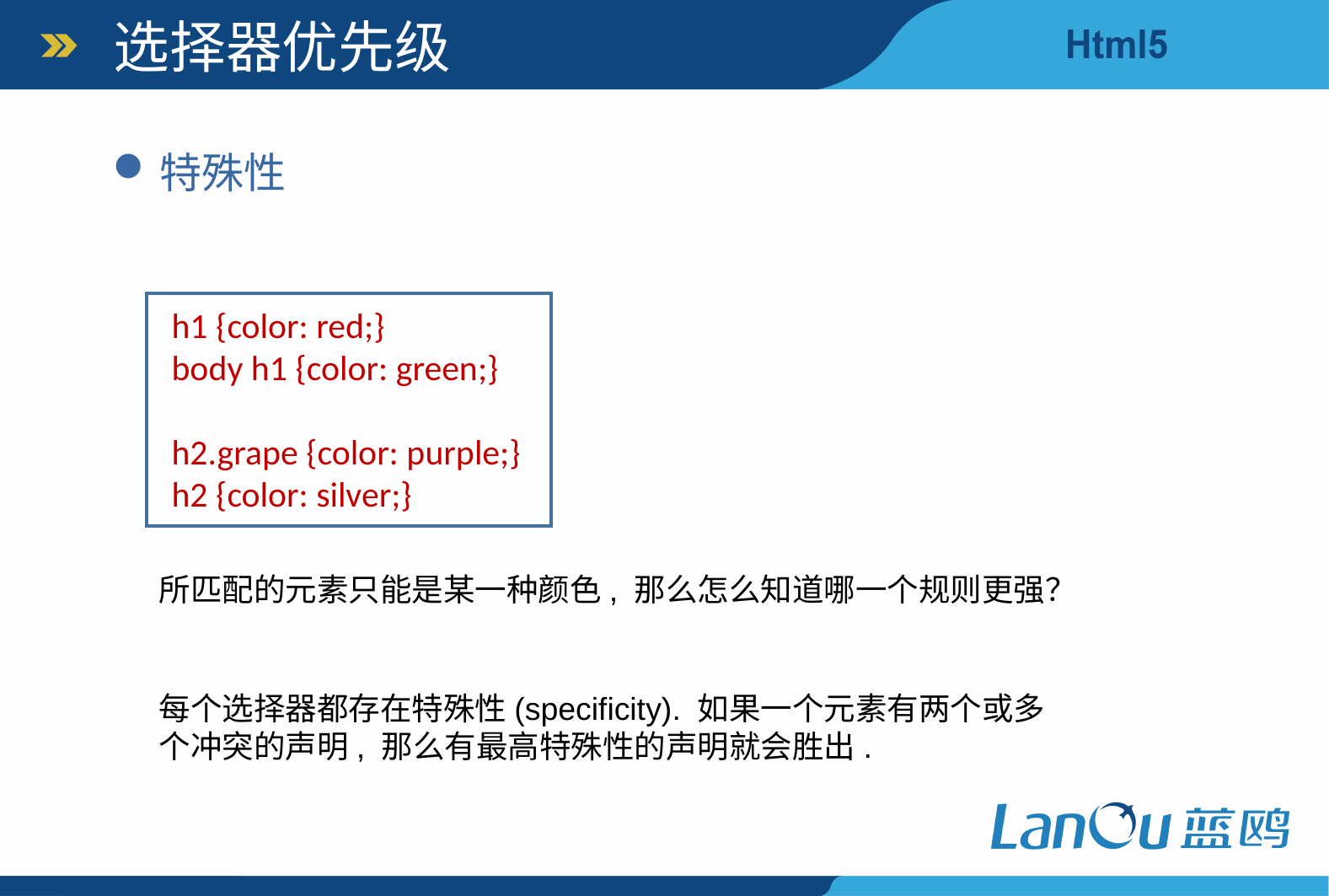

选择器优先级
特殊性

h1 {color: red;}
body h1 {color: green;}

h2.grape {color: purple;}
h2 {color: silver;}
所匹配的元素只能是某一种颜色, 那么怎么知道哪一个规则更强？
每个选择器都存在特殊性(specificity). 如果一个元素有两个或多个冲突的声明, 那么有最高特殊性的声明就会胜出.